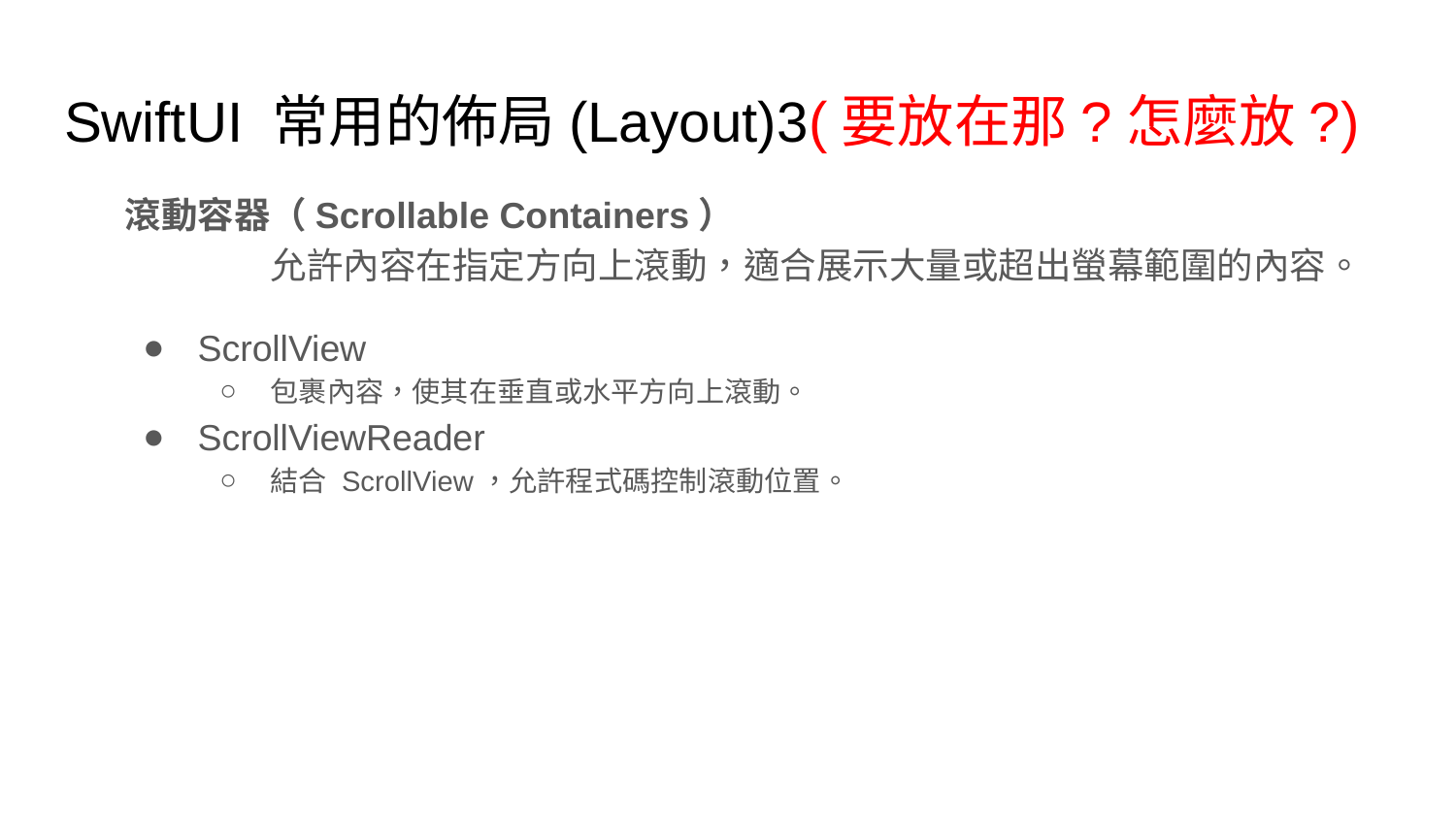

# SwiftUI 常用的佈局(Layout)3(要放在那?怎麼放?)
滾動容器（Scrollable Containers）
	允許內容在指定方向上滾動，適合展示大量或超出螢幕範圍的內容。
ScrollView
包裹內容，使其在垂直或水平方向上滾動。
ScrollViewReader
結合 ScrollView，允許程式碼控制滾動位置。